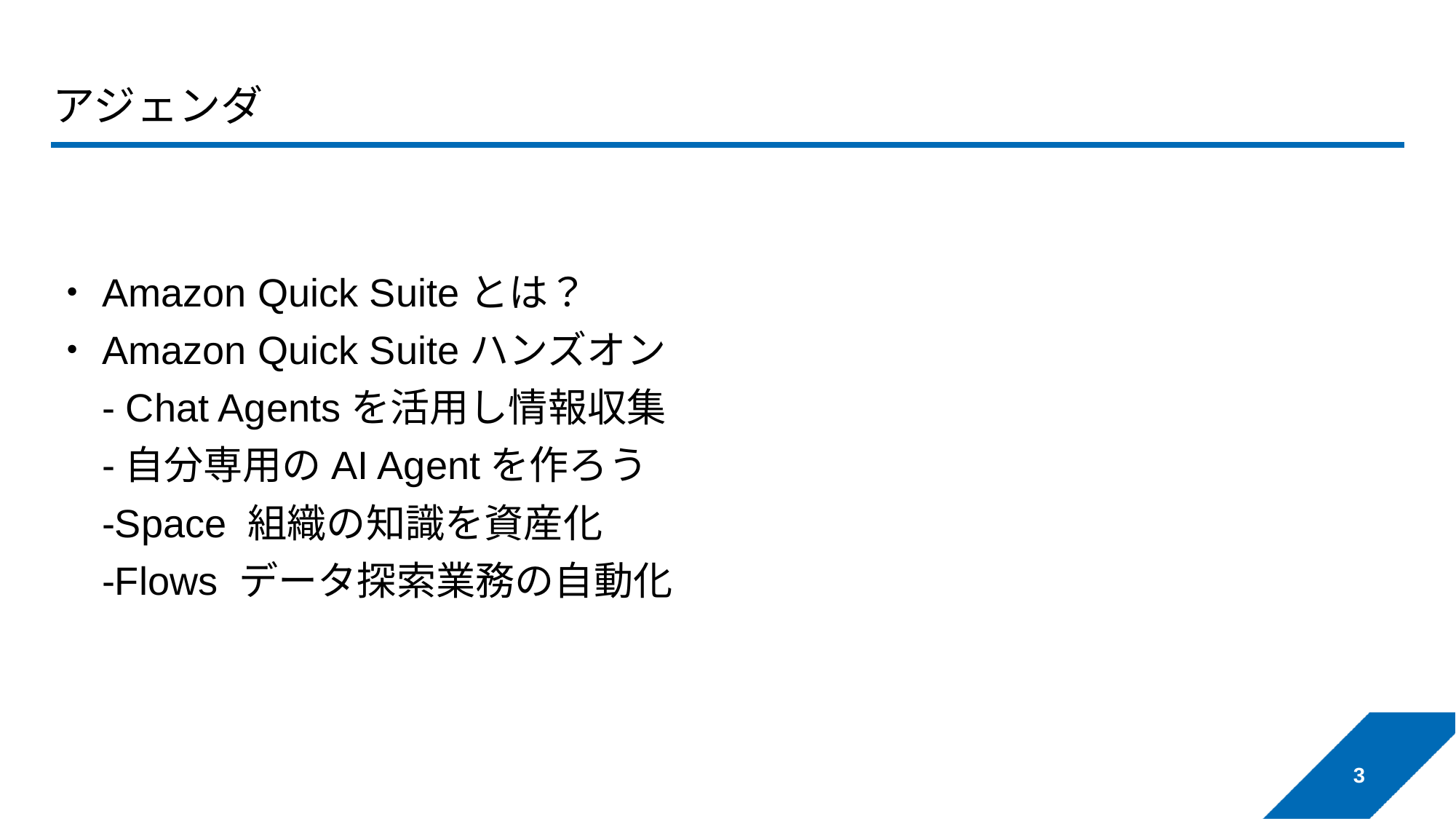

# アジェンダ

・Amazon Quick Suiteとは？
・Amazon Quick Suiteハンズオン
　- Chat Agentsを活用し情報収集
　-自分専用のAI Agentを作ろう
　-Space 組織の知識を資産化
　-Flows データ探索業務の自動化